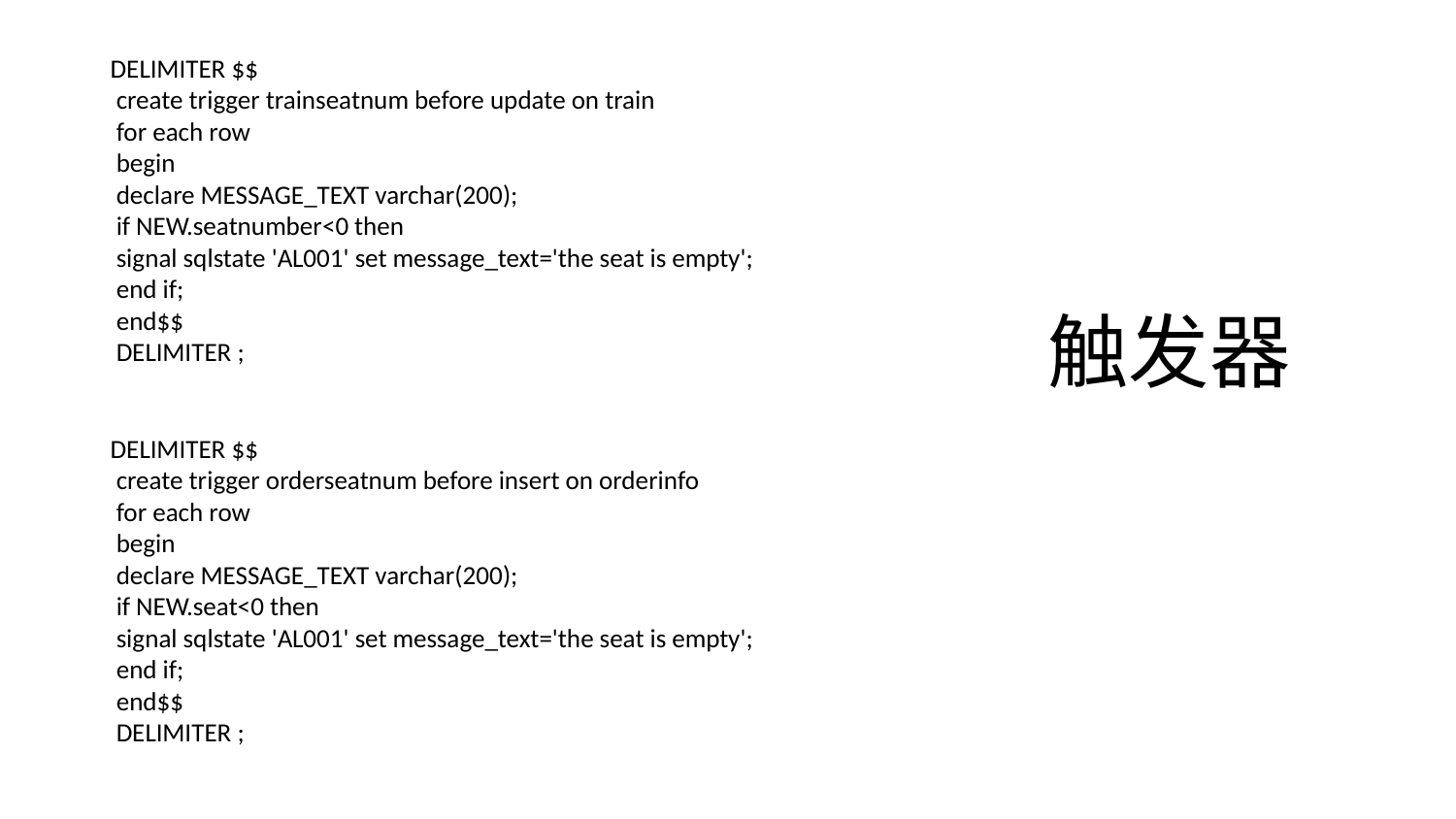

DELIMITER $$
 create trigger trainseatnum before update on train
 for each row
 begin
 declare MESSAGE_TEXT varchar(200);
 if NEW.seatnumber<0 then
 signal sqlstate 'AL001' set message_text='the seat is empty';
 end if;
 end$$
 DELIMITER ;
触发器
DELIMITER $$
 create trigger orderseatnum before insert on orderinfo
 for each row
 begin
 declare MESSAGE_TEXT varchar(200);
 if NEW.seat<0 then
 signal sqlstate 'AL001' set message_text='the seat is empty';
 end if;
 end$$
 DELIMITER ;